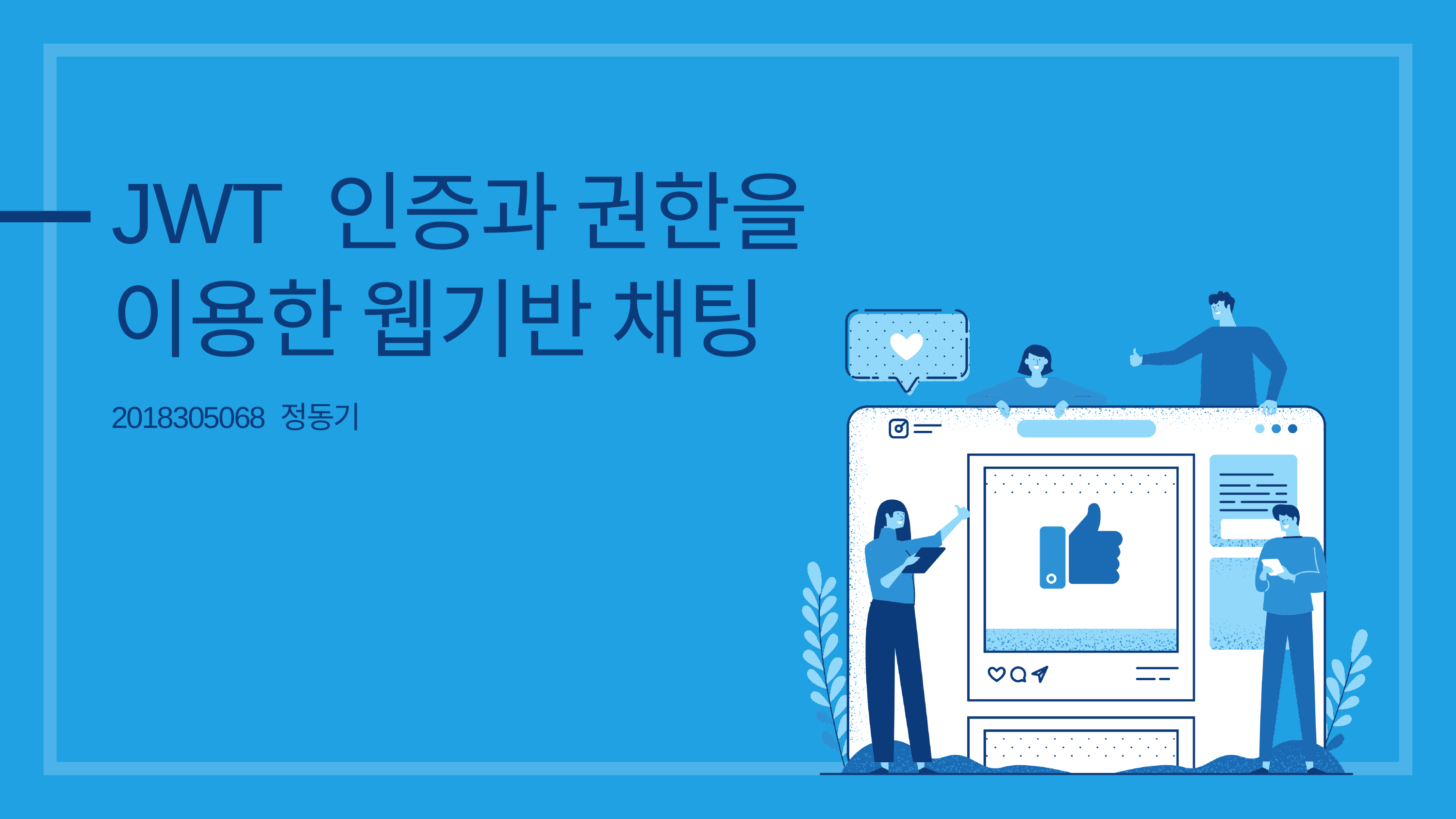

JWT 인증과 권한을
이용한 웹기반 채팅

2018305068 정동기